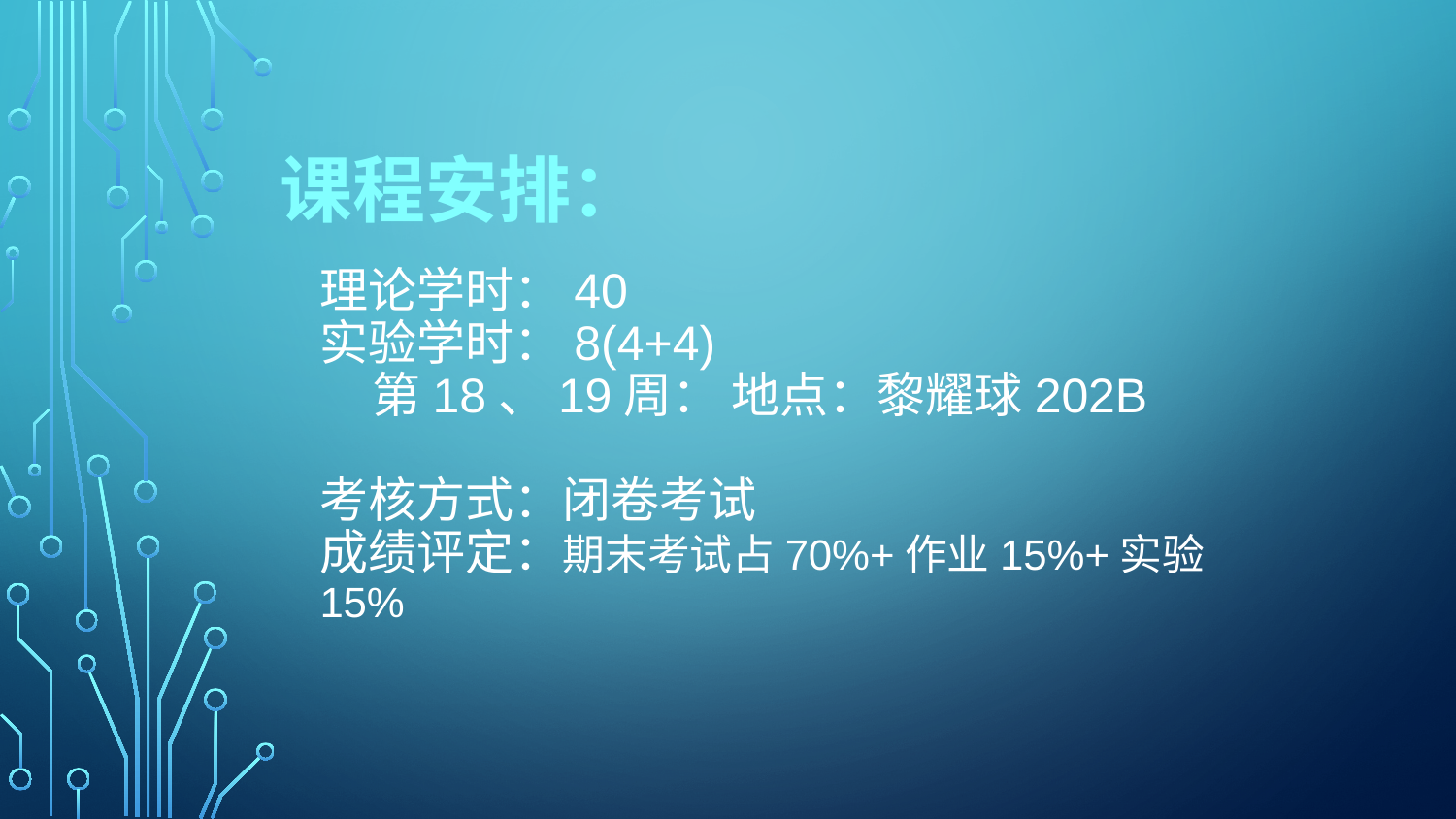

课程安排：
# 理论学时：40 实验学时：8(4+4) 第18、19周： 地点：黎耀球202B 考核方式：闭卷考试 成绩评定：期末考试占70%+作业15%+实验15%